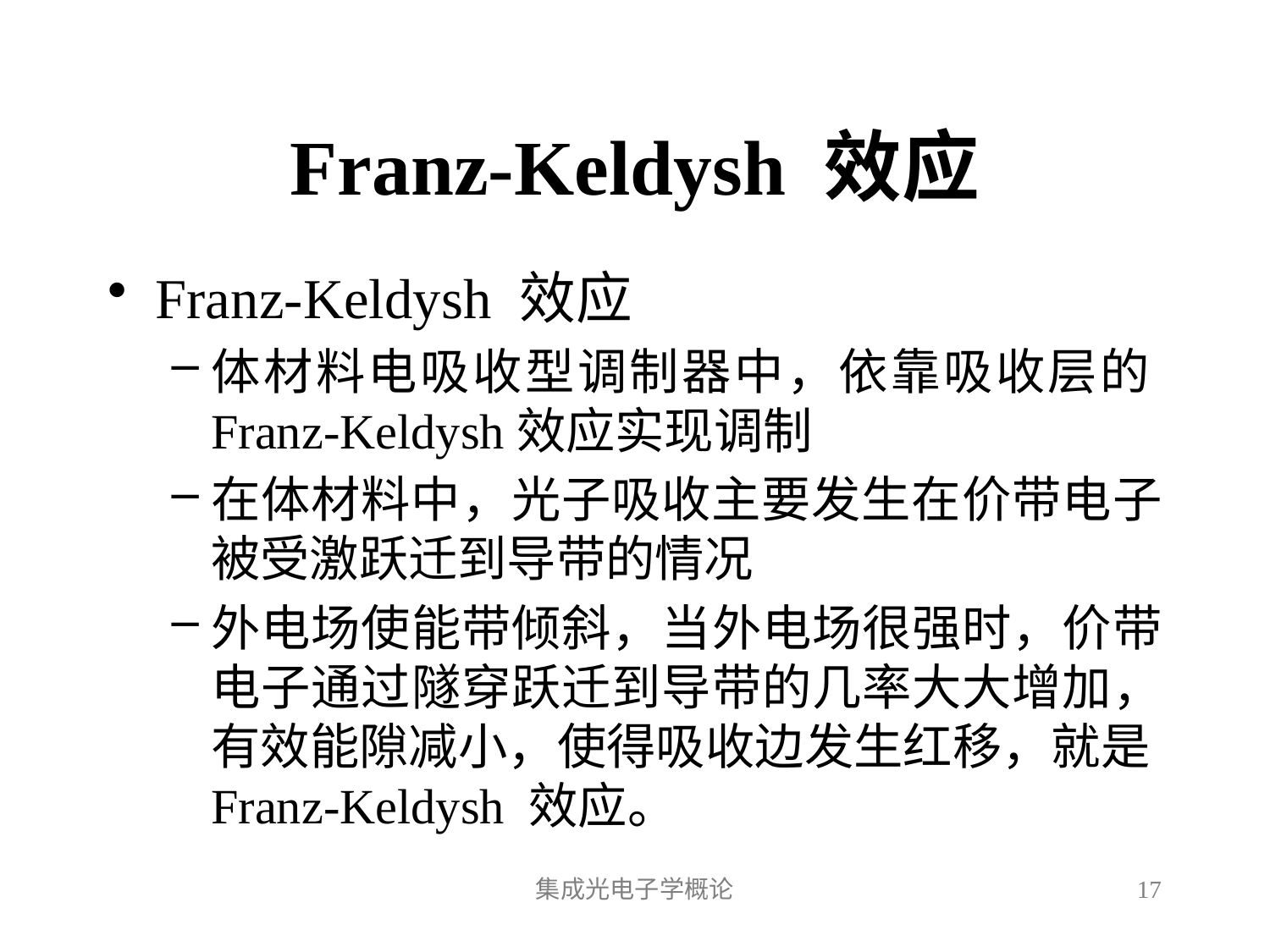

# Franz-Keldysh 效应
Franz-Keldysh 效应
体材料电吸收型调制器中，依靠吸收层的Franz-Keldysh效应实现调制
在体材料中，光子吸收主要发生在价带电子被受激跃迁到导带的情况
外电场使能带倾斜，当外电场很强时，价带电子通过隧穿跃迁到导带的几率大大增加，有效能隙减小，使得吸收边发生红移，就是Franz-Keldysh 效应。
集成光电子学概论
17